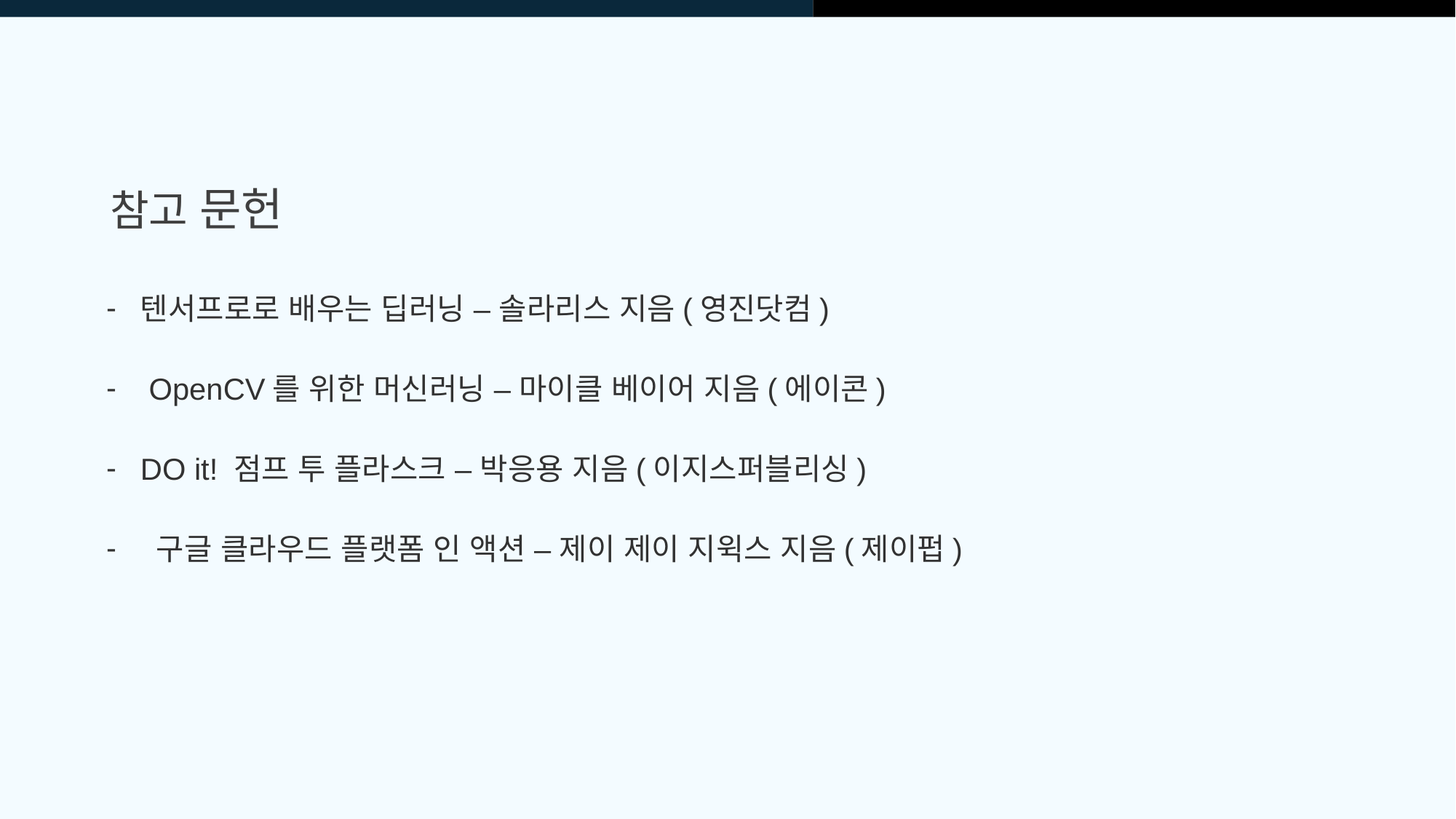

참고 문헌
텐서프로로 배우는 딥러닝 – 솔라리스 지음(영진닷컴)

 OpenCV를 위한 머신러닝 – 마이클 베이어 지음(에이콘)

DO it! 점프 투 플라스크 – 박응용 지음(이지스퍼블리싱)

 구글 클라우드 플랫폼 인 액션 – 제이 제이 지윅스 지음(제이펍)